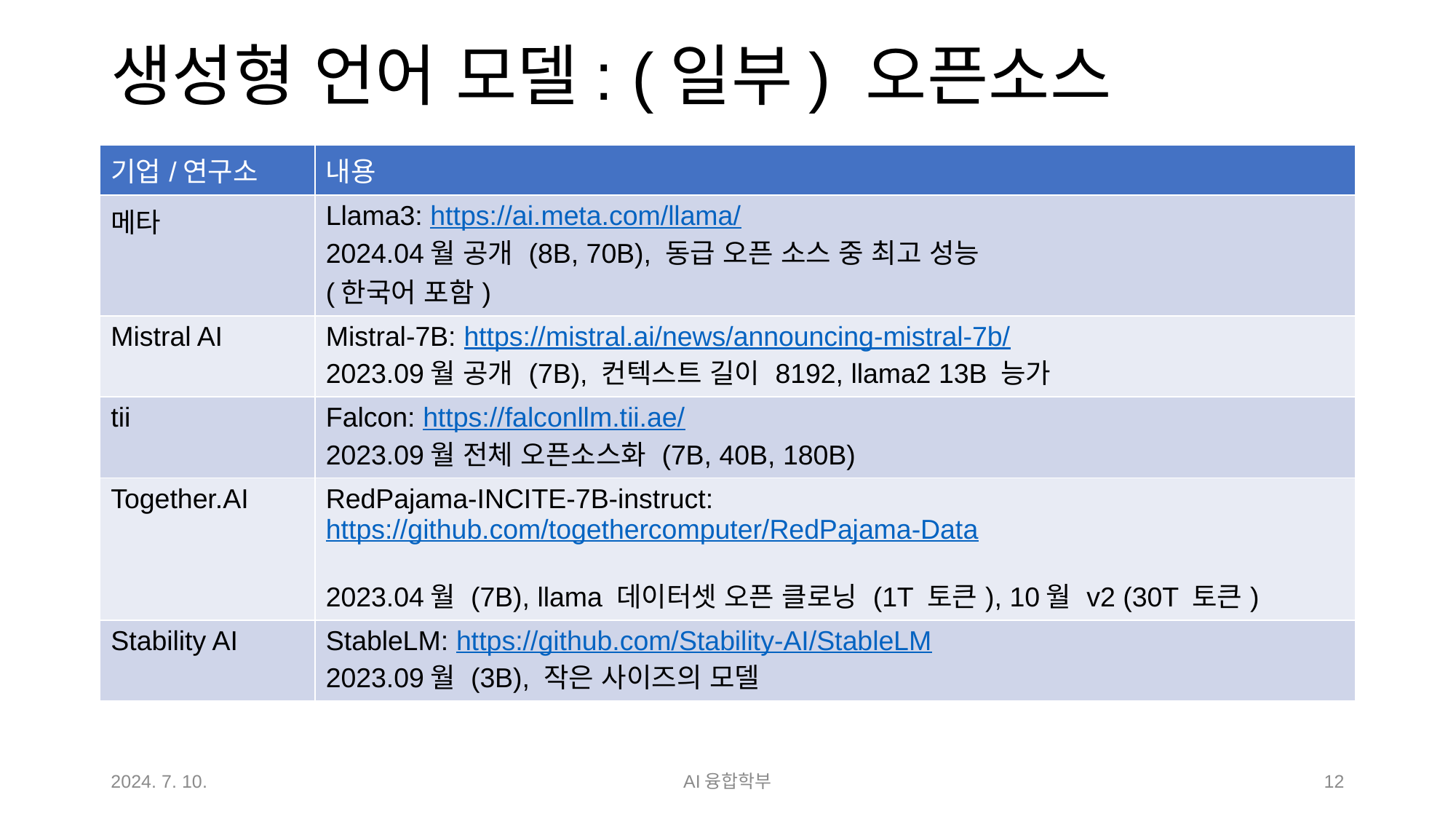

# 생성형 언어 모델: (일부) 오픈소스
| 기업/연구소 | 내용 |
| --- | --- |
| 메타 | Llama3: https://ai.meta.com/llama/ 2024.04월 공개 (8B, 70B), 동급 오픈 소스 중 최고 성능 (한국어 포함) |
| Mistral AI | Mistral-7B: https://mistral.ai/news/announcing-mistral-7b/ 2023.09월 공개 (7B), 컨텍스트 길이 8192, llama2 13B 능가 |
| tii | Falcon: https://falconllm.tii.ae/ 2023.09월 전체 오픈소스화 (7B, 40B, 180B) |
| Together.AI | RedPajama-INCITE-7B-instruct: https://github.com/togethercomputer/RedPajama-Data 2023.04월 (7B), llama 데이터셋 오픈 클로닝 (1T 토큰), 10월 v2 (30T 토큰) |
| Stability AI | StableLM: https://github.com/Stability-AI/StableLM 2023.09월 (3B), 작은 사이즈의 모델 |
2024. 7. 10.
AI융합학부
12